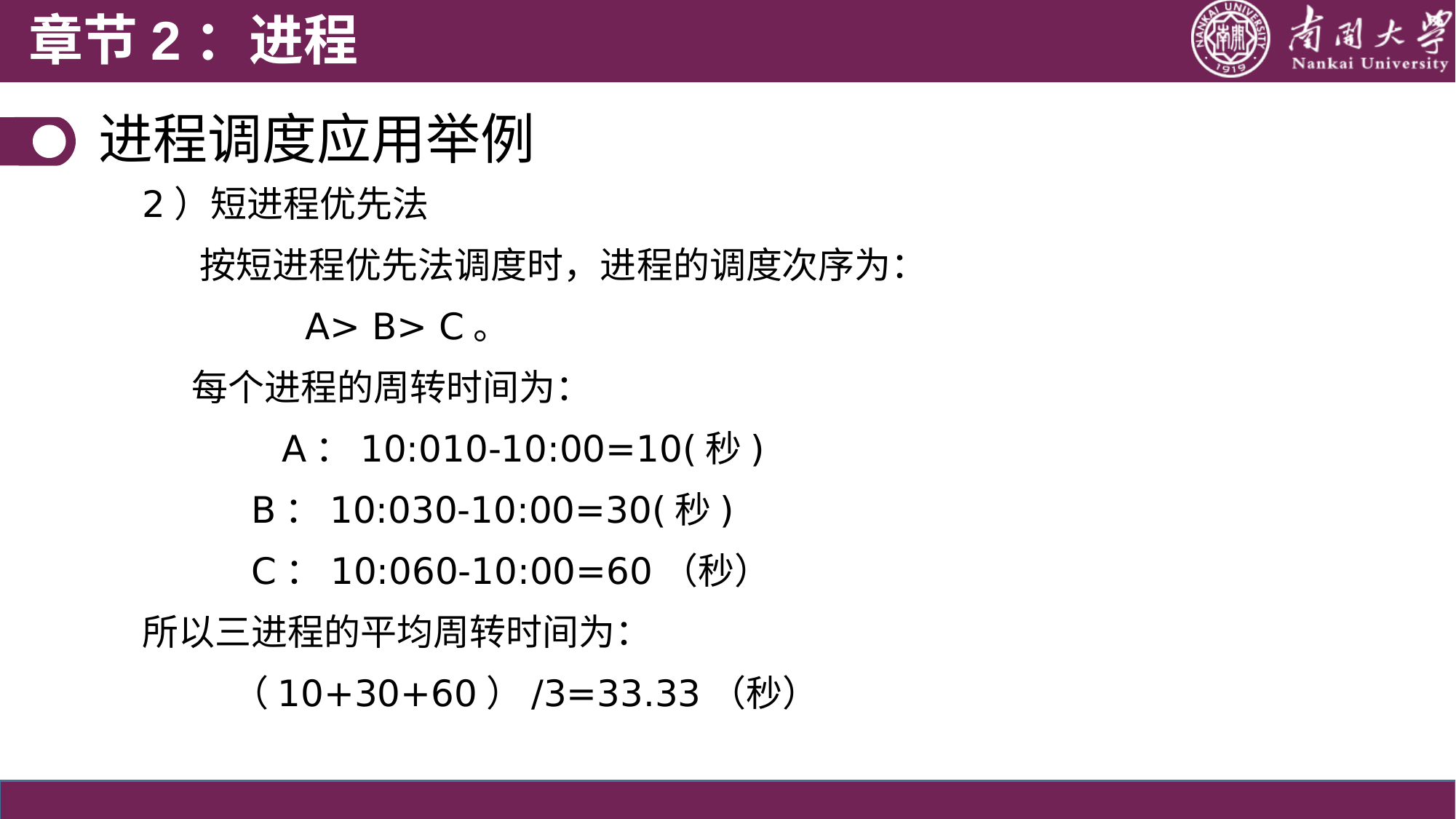

章节2：进程
进程调度应用举例

2）短进程优先法
      按短进程优先法调度时，进程的调度次序为：
              A> B> C。
     每个进程的周转时间为：
            A：10:010-10:00=10(秒)
	B：10:030-10:00=30(秒)
	C：10:060-10:00=60（秒）
所以三进程的平均周转时间为：
          （10+30+60）/3=33.33（秒）